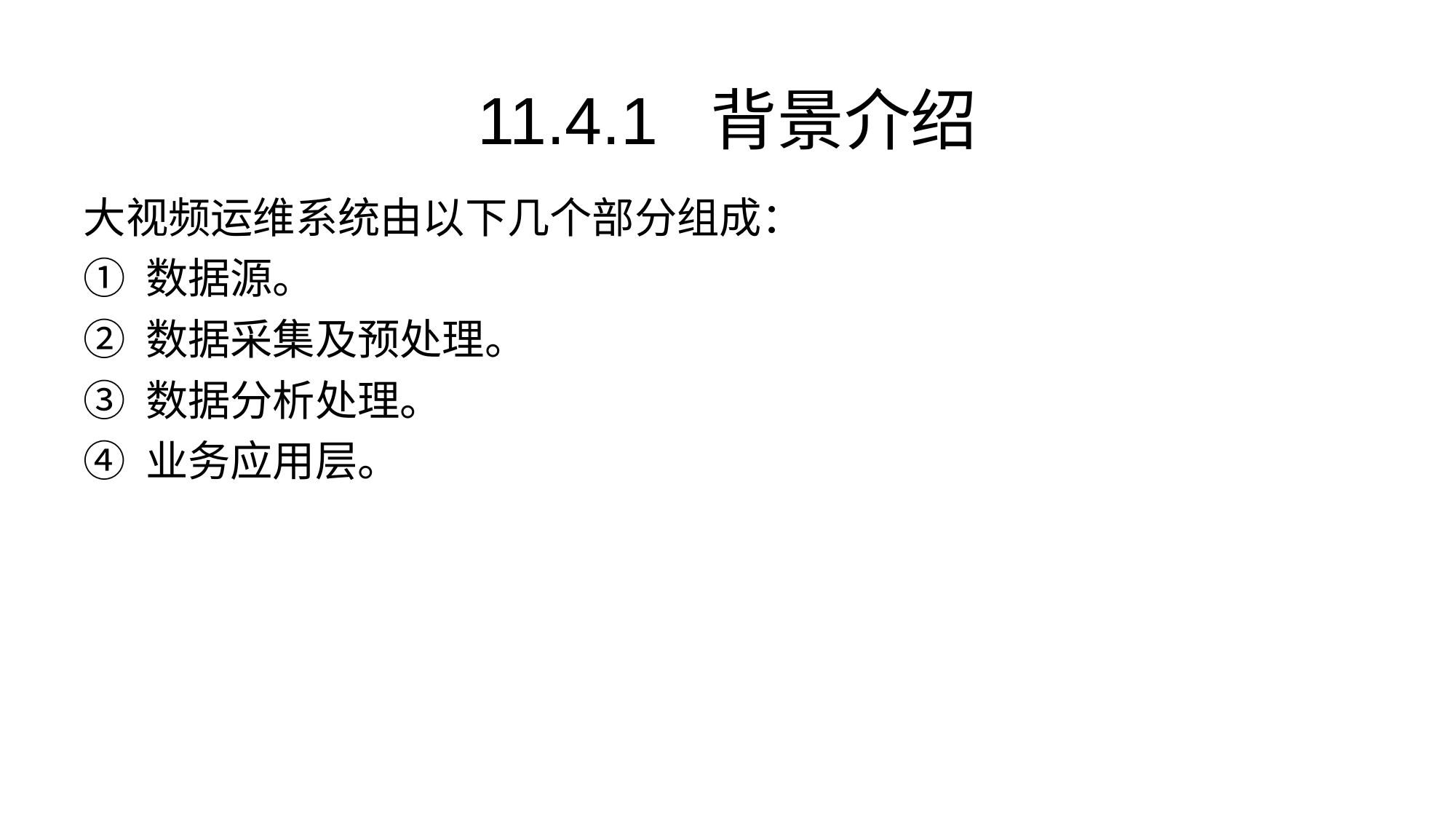

# 11.4.1  背景介绍
大视频运维系统由以下几个部分组成：
① 数据源。
② 数据采集及预处理。
③ 数据分析处理。
④ 业务应用层。